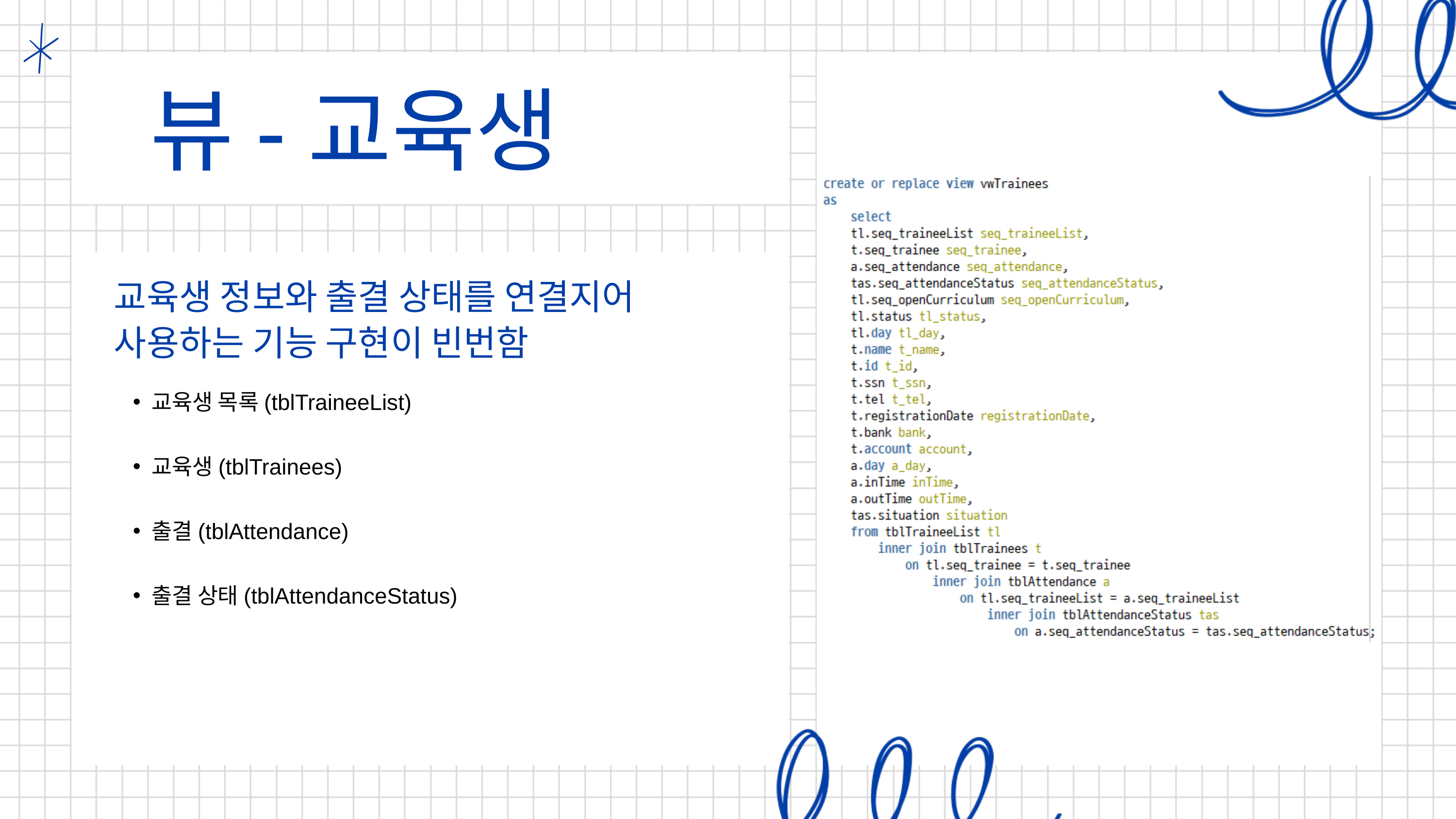

뷰-교육생

교육생 정보와 출결 상태를 연결지어 사용하는 기능 구현이 빈번함
교육생 목록(tblTraineeList)
교육생(tblTrainees)
출결(tblAttendance)
출결 상태(tblAttendanceStatus)